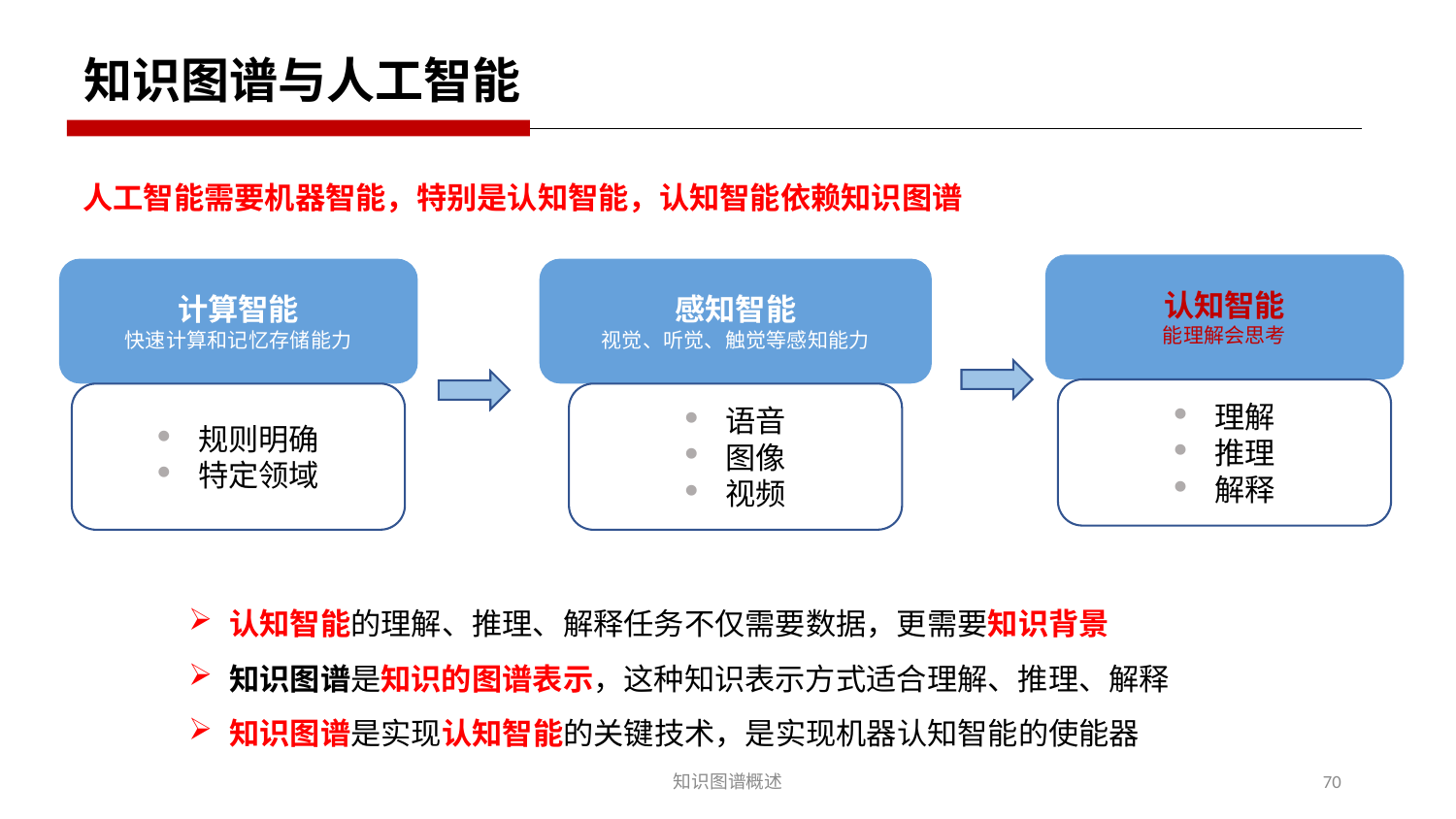

知识图谱与人工智能

人工智能需要机器智能，特别是认知智能，认知智能依赖知识图谱
认知智能
能理解会思考
计算智能
快速计算和记忆存储能力
感知智能
视觉、听觉、触觉等感知能力

理解
推理
解释
规则明确
特定领域
语音
图像
视频
认知智能的理解、推理、解释任务不仅需要数据，更需要知识背景
知识图谱是知识的图谱表示，这种知识表示方式适合理解、推理、解释
知识图谱是实现认知智能的关键技术，是实现机器认知智能的使能器
知识图谱概述
70